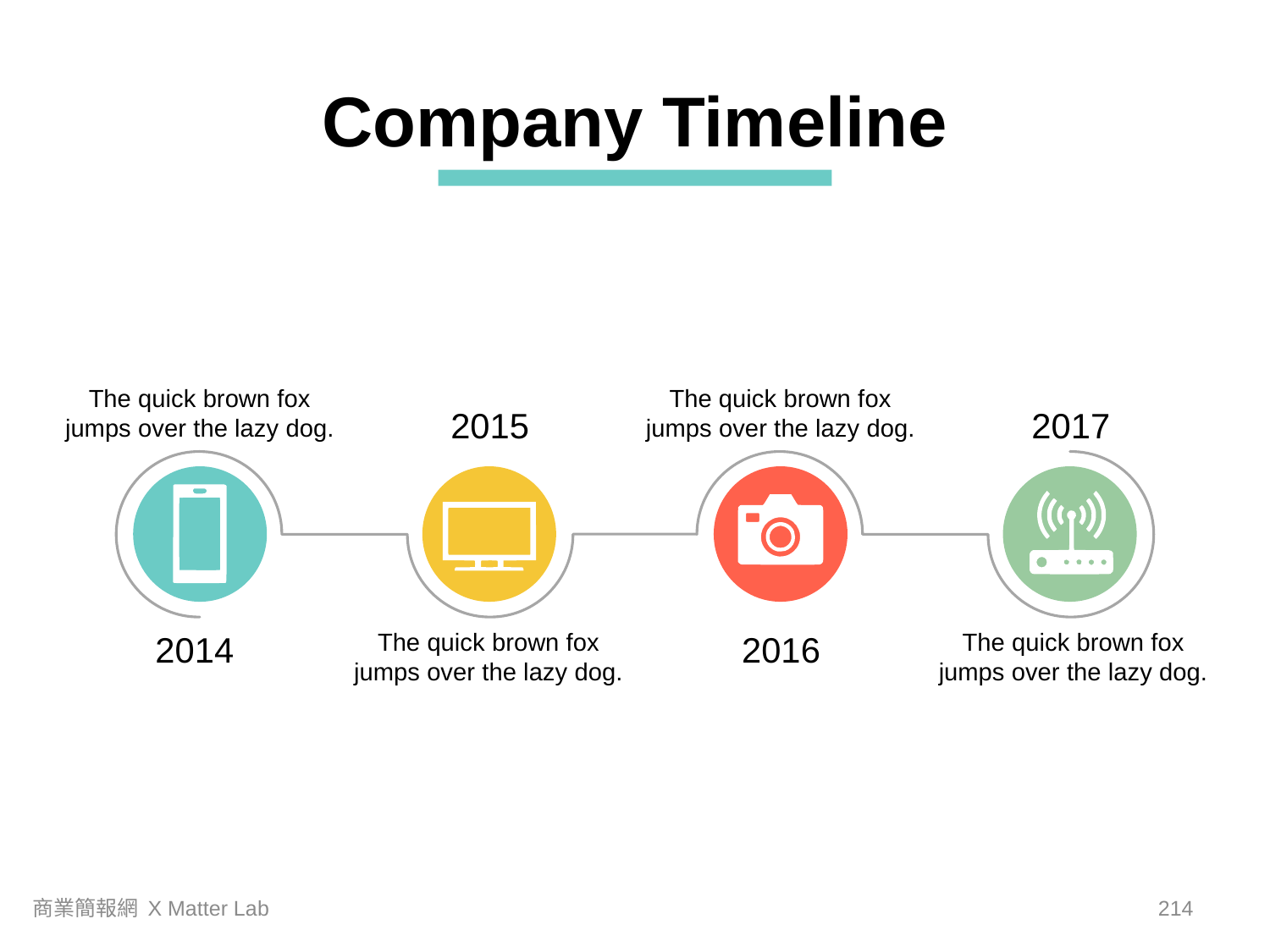

Company Timeline

The quick brown fox jumps over the lazy dog.
The quick brown fox jumps over the lazy dog.
2015
2017

The quick brown fox jumps over the lazy dog.
The quick brown fox jumps over the lazy dog.
2014
2016
商業簡報網 X Matter Lab
214